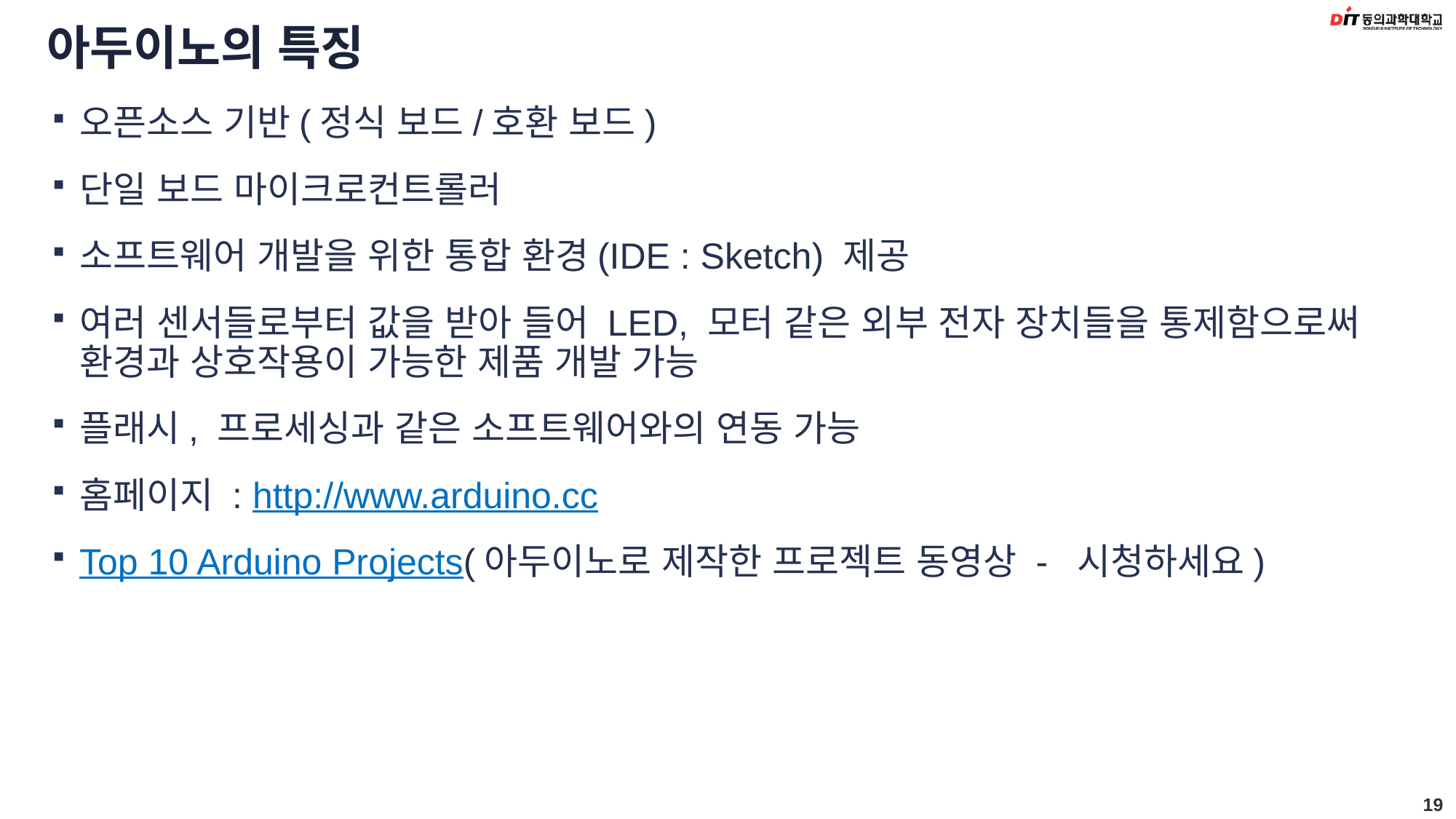

# 아두이노의 특징
오픈소스 기반(정식 보드/호환 보드)
단일 보드 마이크로컨트롤러
소프트웨어 개발을 위한 통합 환경(IDE : Sketch) 제공
여러 센서들로부터 값을 받아 들어 LED, 모터 같은 외부 전자 장치들을 통제함으로써 환경과 상호작용이 가능한 제품 개발 가능
플래시, 프로세싱과 같은 소프트웨어와의 연동 가능
홈페이지 : http://www.arduino.cc
Top 10 Arduino Projects(아두이노로 제작한 프로젝트 동영상 -  시청하세요)

19